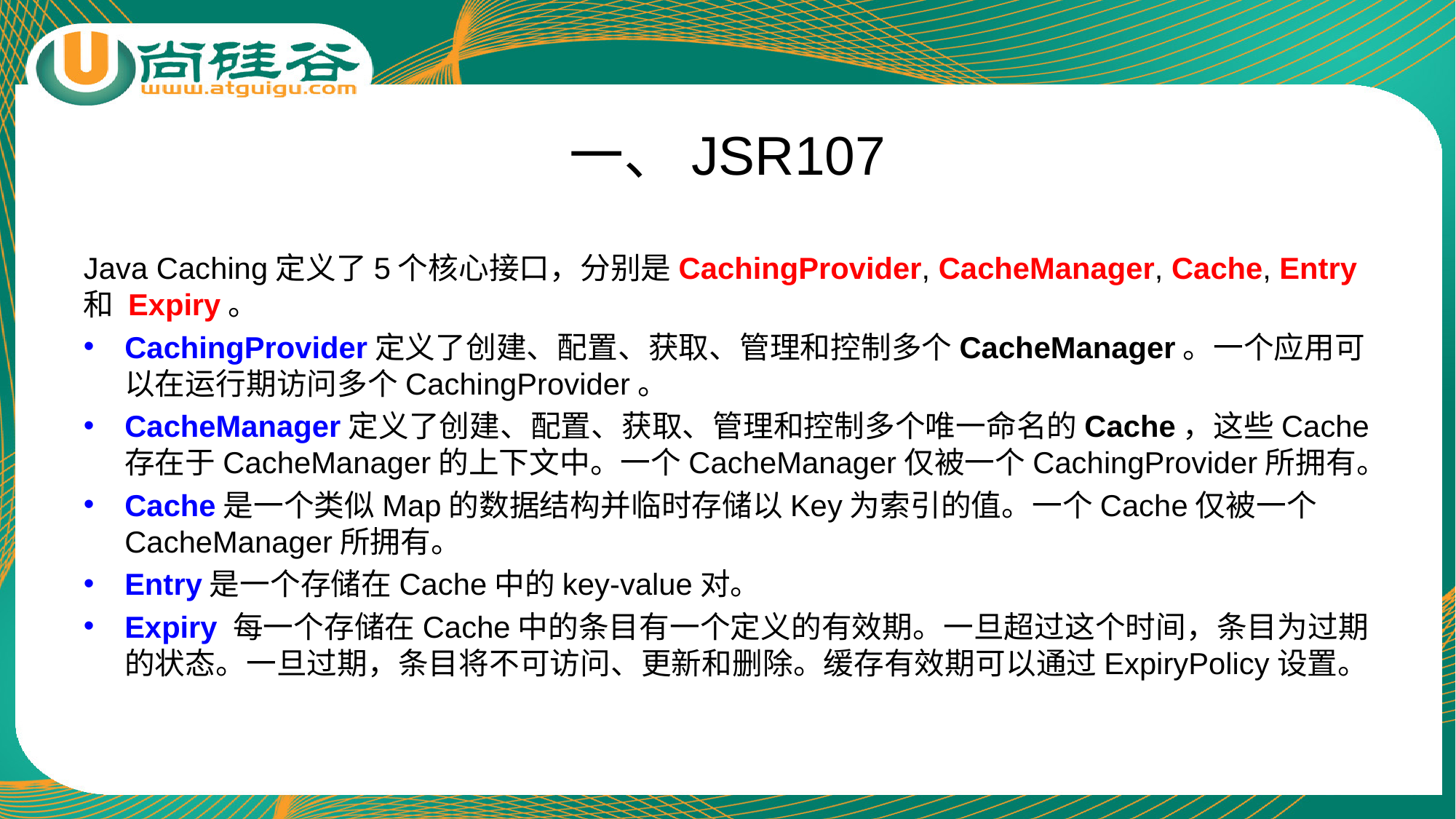

# 一、JSR107
Java Caching定义了5个核心接口，分别是CachingProvider, CacheManager, Cache, Entry 和 Expiry。
CachingProvider定义了创建、配置、获取、管理和控制多个CacheManager。一个应用可以在运行期访问多个CachingProvider。
CacheManager定义了创建、配置、获取、管理和控制多个唯一命名的Cache，这些Cache存在于CacheManager的上下文中。一个CacheManager仅被一个CachingProvider所拥有。
Cache是一个类似Map的数据结构并临时存储以Key为索引的值。一个Cache仅被一个CacheManager所拥有。
Entry是一个存储在Cache中的key-value对。
Expiry 每一个存储在Cache中的条目有一个定义的有效期。一旦超过这个时间，条目为过期的状态。一旦过期，条目将不可访问、更新和删除。缓存有效期可以通过ExpiryPolicy设置。